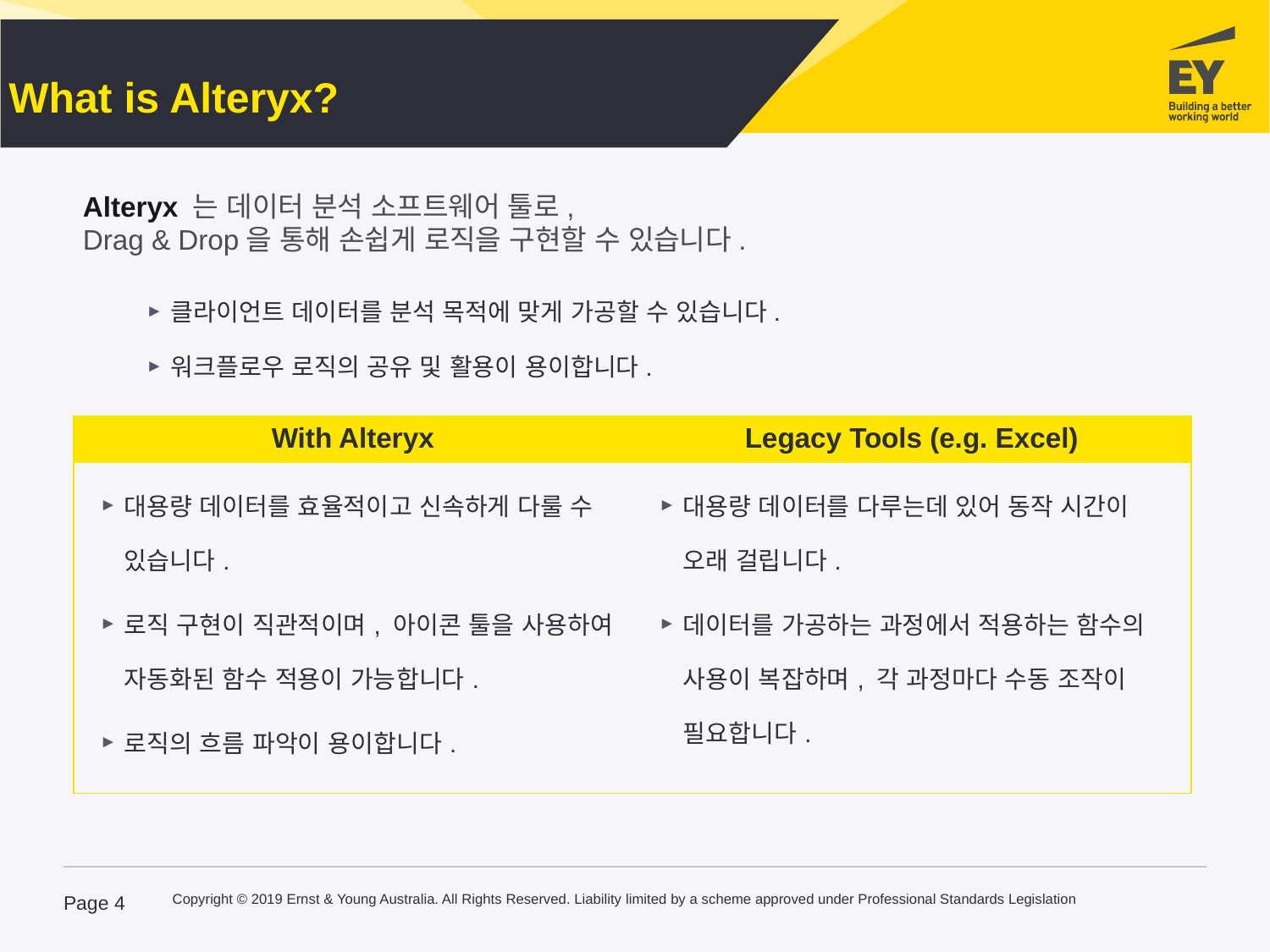

# What is Alteryx?
Alteryx 는 데이터 분석 소프트웨어 툴로,
Drag & Drop을 통해 손쉽게 로직을 구현할 수 있습니다.

클라이언트 데이터를 분석 목적에 맞게 가공할 수 있습니다.
워크플로우 로직의 공유 및 활용이 용이합니다.

| With Alteryx | Legacy Tools (e.g. Excel) |
| --- | --- |
| 대용량 데이터를 효율적이고 신속하게 다룰 수 있습니다. 로직 구현이 직관적이며, 아이콘 툴을 사용하여 자동화된 함수 적용이 가능합니다. 로직의 흐름 파악이 용이합니다. | 대용량 데이터를 다루는데 있어 동작 시간이 오래 걸립니다. 데이터를 가공하는 과정에서 적용하는 함수의 사용이 복잡하며, 각 과정마다 수동 조작이 필요합니다. |